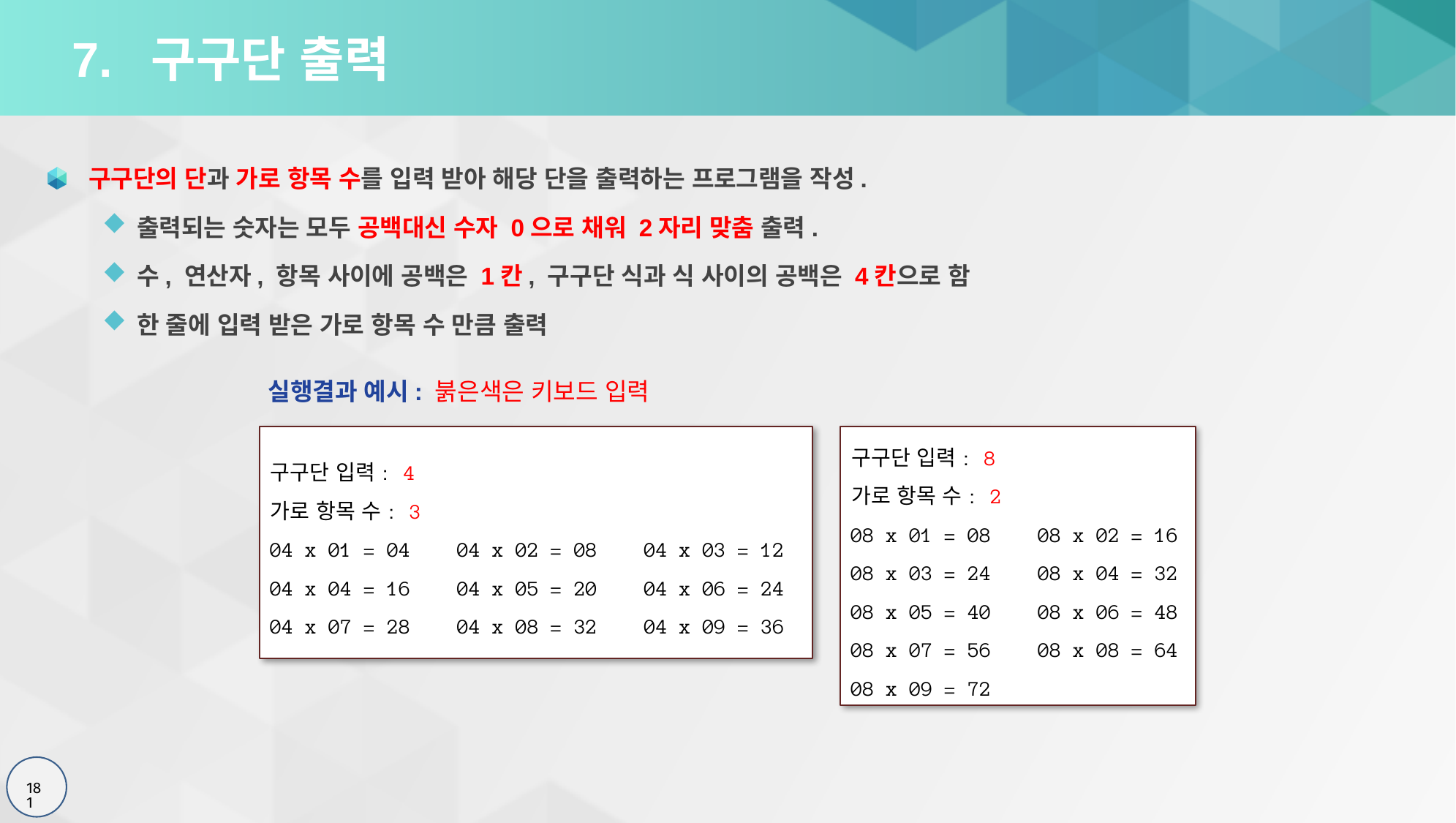

# 7.  구구단 출력
구구단의 단과 가로 항목 수를 입력 받아 해당 단을 출력하는 프로그램을 작성.
출력되는 숫자는 모두 공백대신 수자 0으로 채워 2자리 맞춤 출력.
수, 연산자, 항목 사이에 공백은 1칸, 구구단 식과 식 사이의 공백은 4칸으로 함
한 줄에 입력 받은 가로 항목 수 만큼 출력

실행결과 예시: 붉은색은 키보드 입력
구구단 입력: 4
가로 항목 수: 3
04 x 01 = 04    04 x 02 = 08    04 x 03 = 12
04 x 04 = 16    04 x 05 = 20    04 x 06 = 24
04 x 07 = 28    04 x 08 = 32    04 x 09 = 36
구구단 입력: 8
가로 항목 수: 2
08 x 01 = 08    08 x 02 = 16
08 x 03 = 24    08 x 04 = 32
08 x 05 = 40    08 x 06 = 48
08 x 07 = 56    08 x 08 = 64
08 x 09 = 72